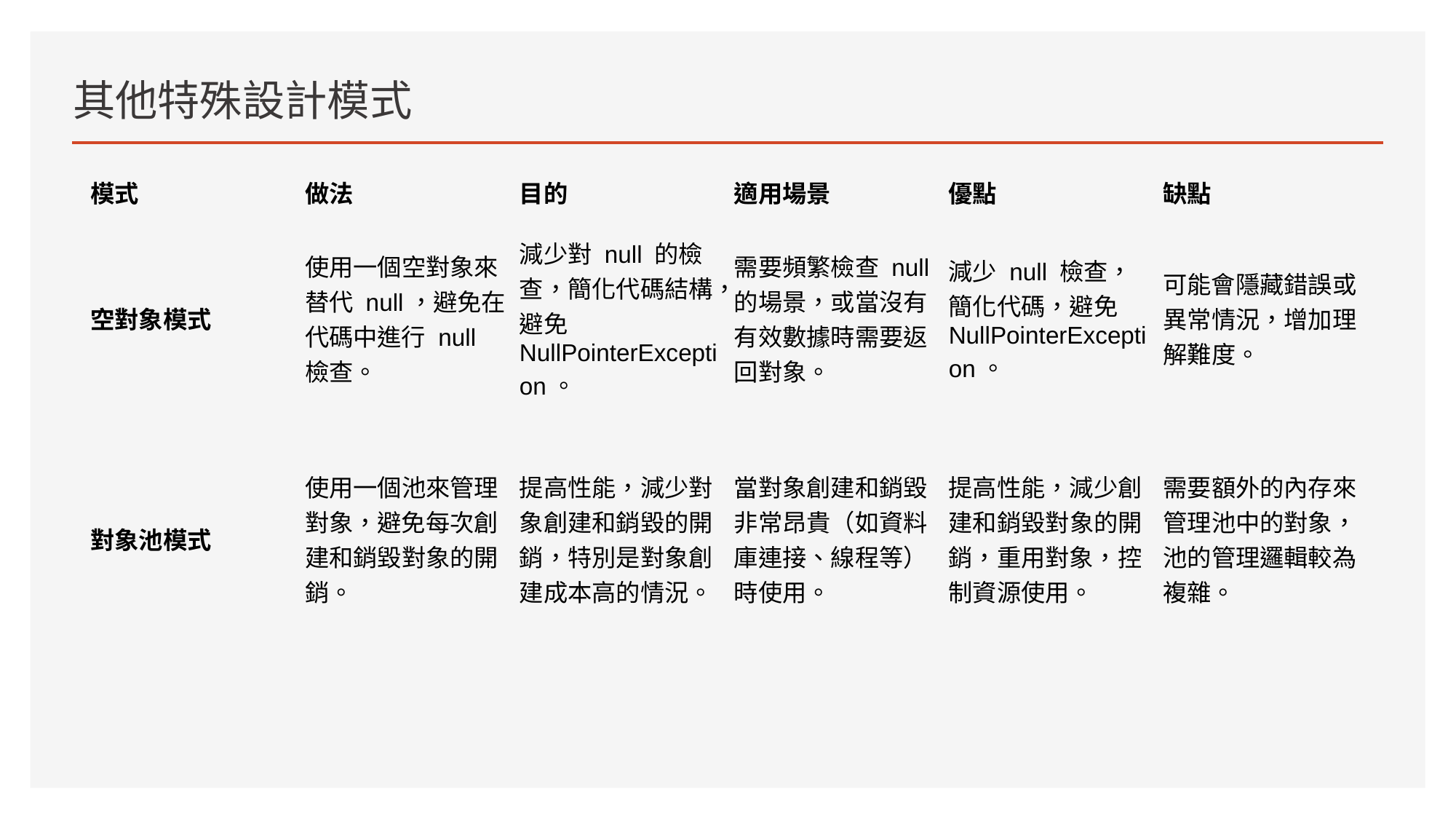

# 其他特殊設計模式
| 模式 | 做法 | 目的 | 適用場景 | 優點 | 缺點 |
| --- | --- | --- | --- | --- | --- |
| 空對象模式 | 使用一個空對象來替代 null，避免在代碼中進行 null 檢查。 | 減少對 null 的檢查，簡化代碼結構，避免 NullPointerException。 | 需要頻繁檢查 null 的場景，或當沒有有效數據時需要返回對象。 | 減少 null 檢查，簡化代碼，避免 NullPointerException。 | 可能會隱藏錯誤或異常情況，增加理解難度。 |
| 對象池模式 | 使用一個池來管理對象，避免每次創建和銷毀對象的開銷。 | 提高性能，減少對象創建和銷毀的開銷，特別是對象創建成本高的情況。 | 當對象創建和銷毀非常昂貴（如資料庫連接、線程等）時使用。 | 提高性能，減少創建和銷毀對象的開銷，重用對象，控制資源使用。 | 需要額外的內存來管理池中的對象，池的管理邏輯較為複雜。 |